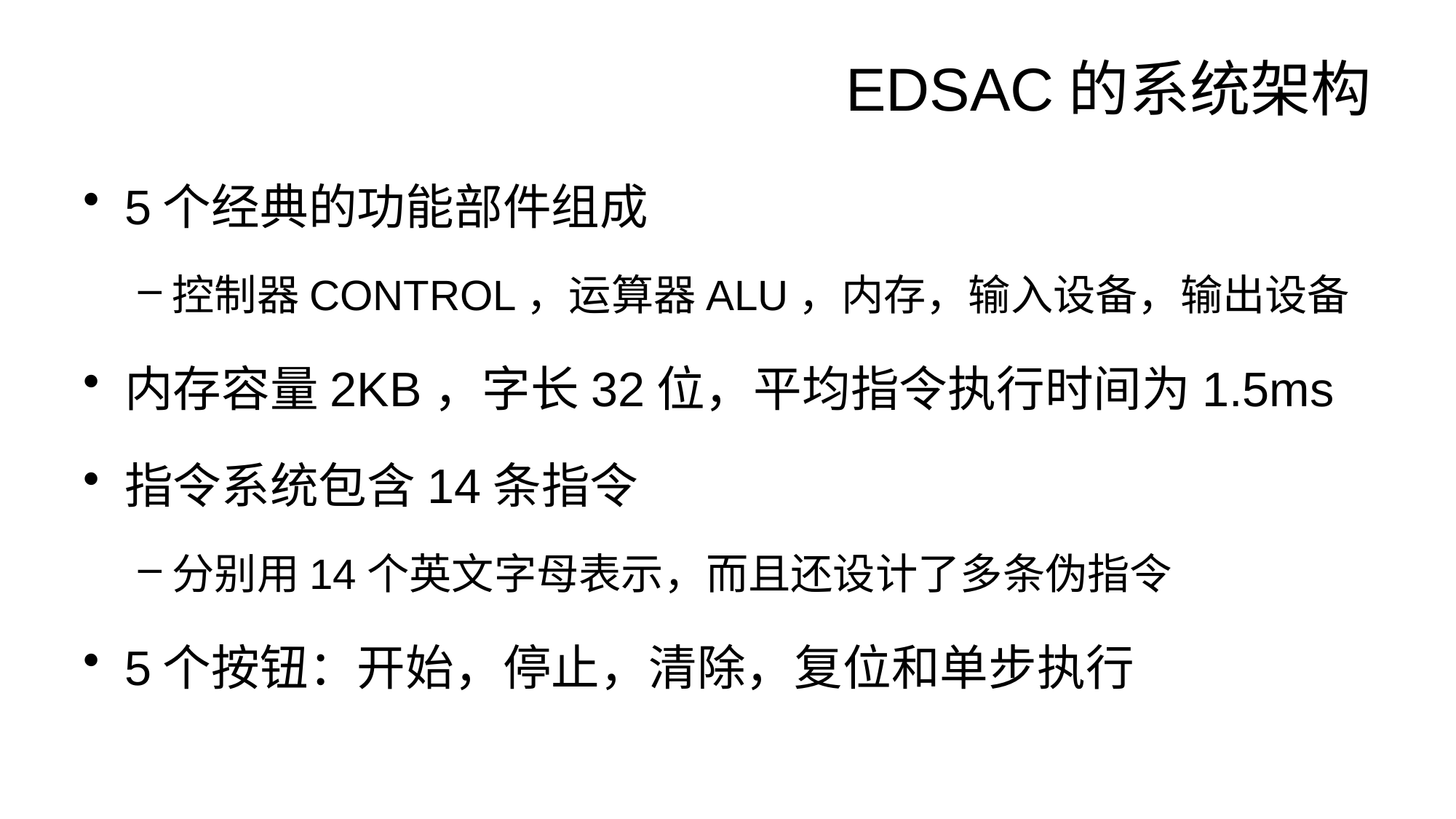

# EDSAC的系统架构
5个经典的功能部件组成
控制器CONTROL，运算器ALU，内存，输入设备，输出设备
内存容量2KB，字长32位，平均指令执行时间为1.5ms
指令系统包含14条指令
分别用14个英文字母表示，而且还设计了多条伪指令
5个按钮：开始，停止，清除，复位和单步执行